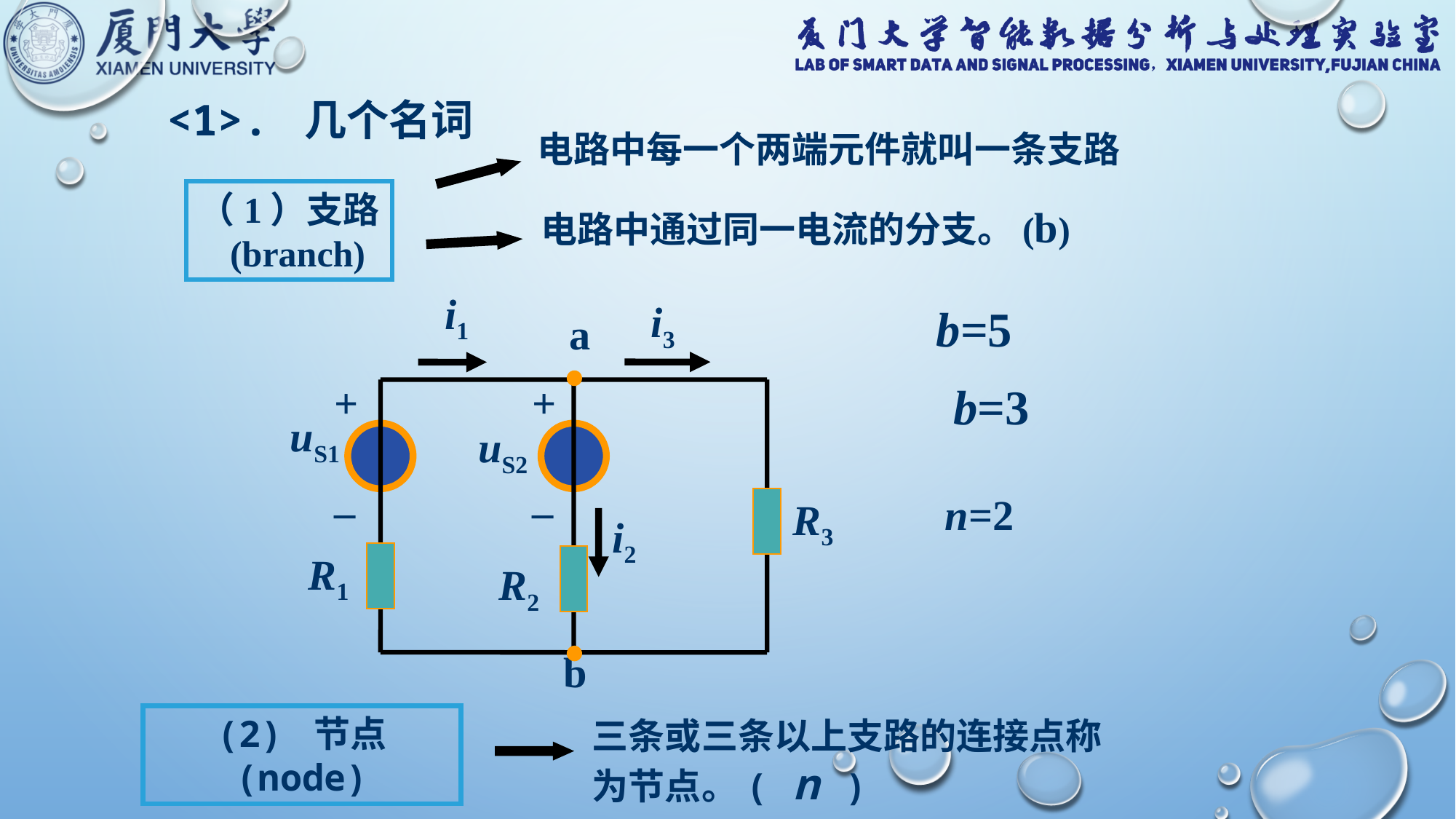

<1>. 几个名词
电路中每一个两端元件就叫一条支路

（1）支路  (branch)
电路中通过同一电流的分支。(b)

i1

b=5
i3

a
b=3
+
+

uS1
uS2

_
_

R3

R1

R2

n=2

i2
b
三条或三条以上支路的连接点称为节点。( n )
(2) 节点 (node)

6